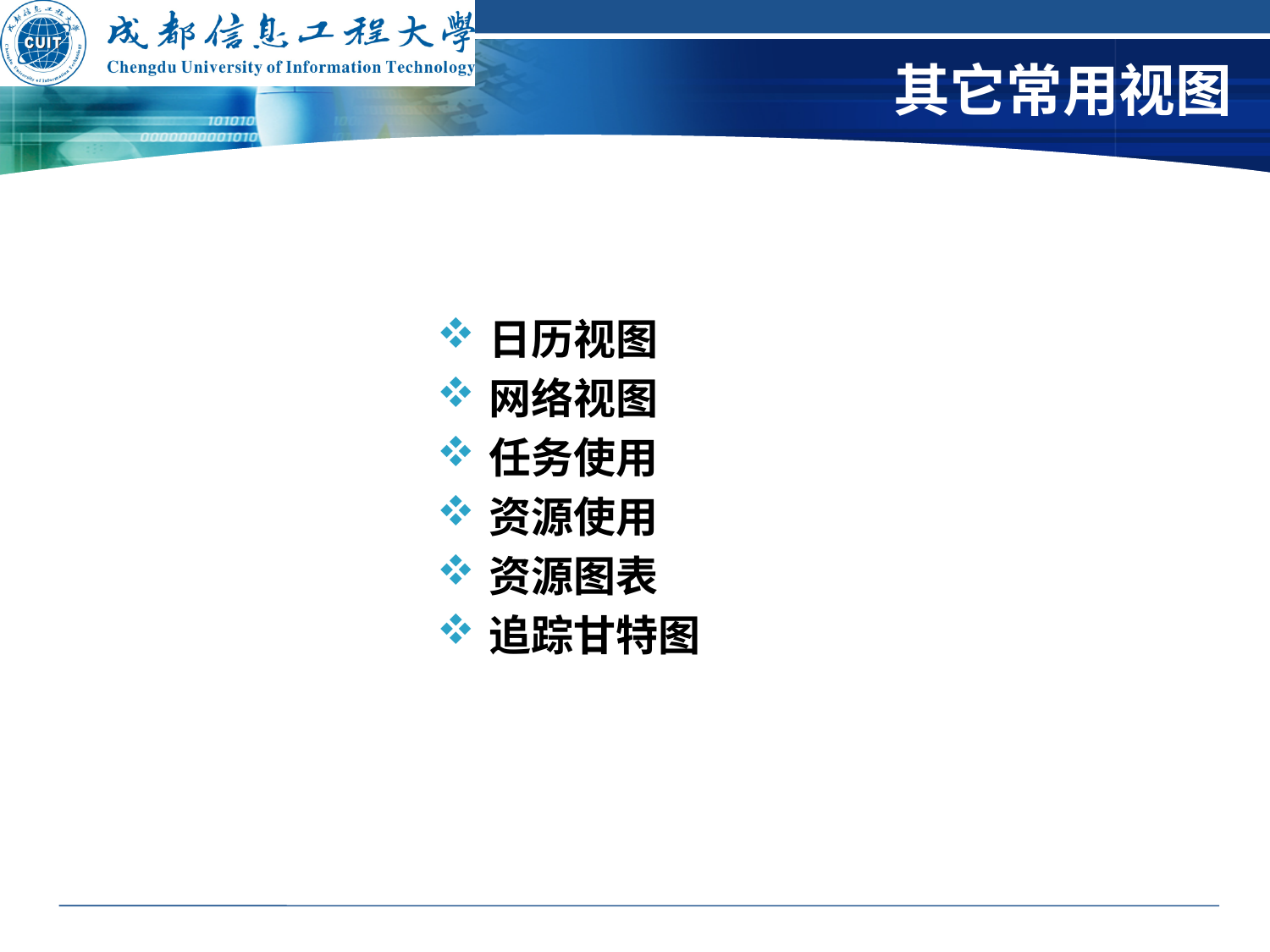

# 其它常用视图
日历视图
网络视图
任务使用
资源使用
资源图表
追踪甘特图